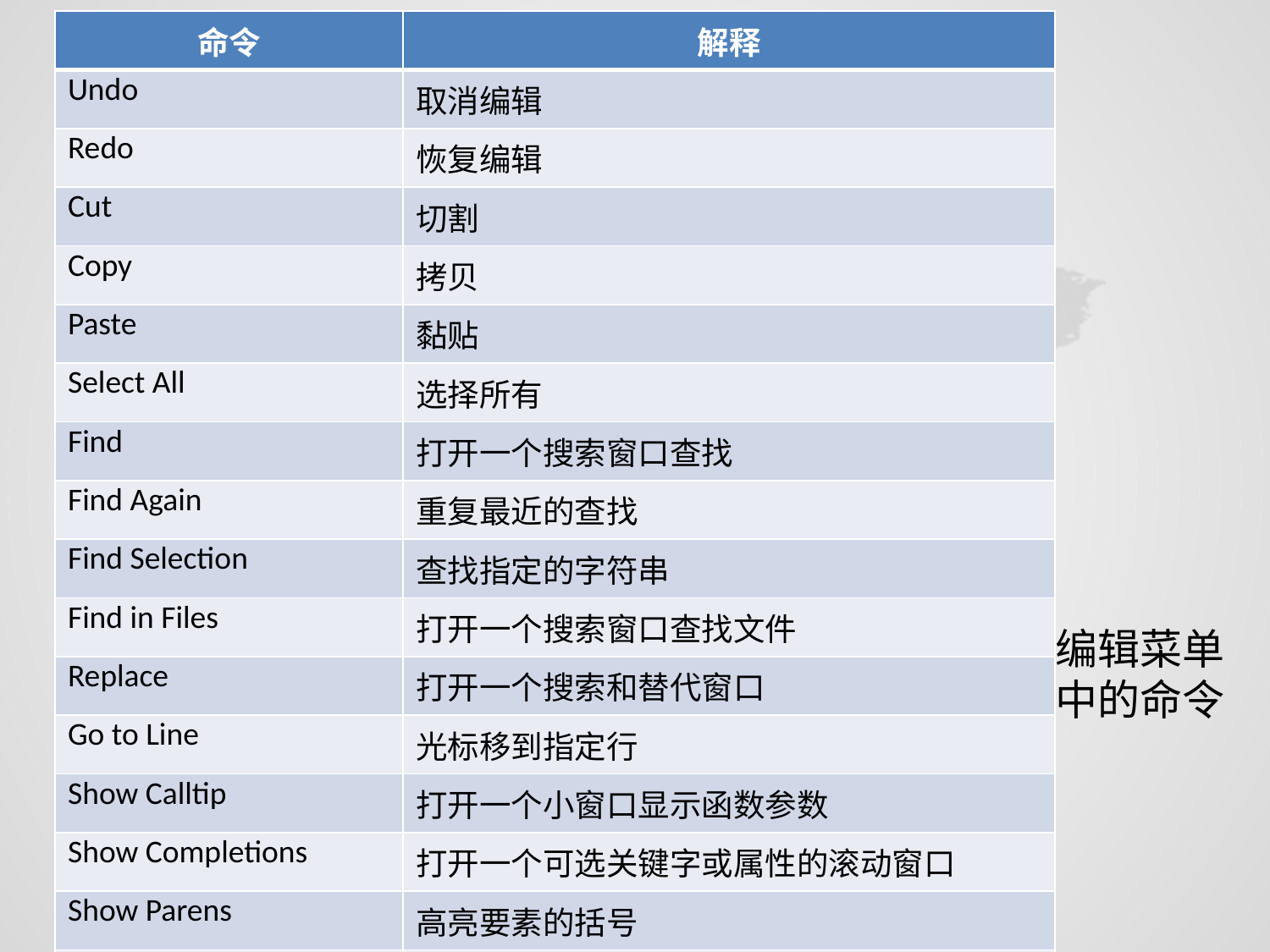

| 命令 | 解释 |
| --- | --- |
| Undo | 取消编辑 |
| Redo | 恢复编辑 |
| Cut | 切割 |
| Copy | 拷贝 |
| Paste | 黏贴 |
| Select All | 选择所有 |
| Find | 打开一个搜索窗口查找 |
| Find Again | 重复最近的查找 |
| Find Selection | 查找指定的字符串 |
| Find in Files | 打开一个搜索窗口查找文件 |
| Replace | 打开一个搜索和替代窗口 |
| Go to Line | 光标移到指定行 |
| Show Calltip | 打开一个小窗口显示函数参数 |
| Show Completions | 打开一个可选关键字或属性的滚动窗口 |
| Show Parens | 高亮要素的括号 |
| Expand Word （Alt+/） | 已输入的字符与已有的单词匹配，补全字符。 |
编辑菜单中的命令